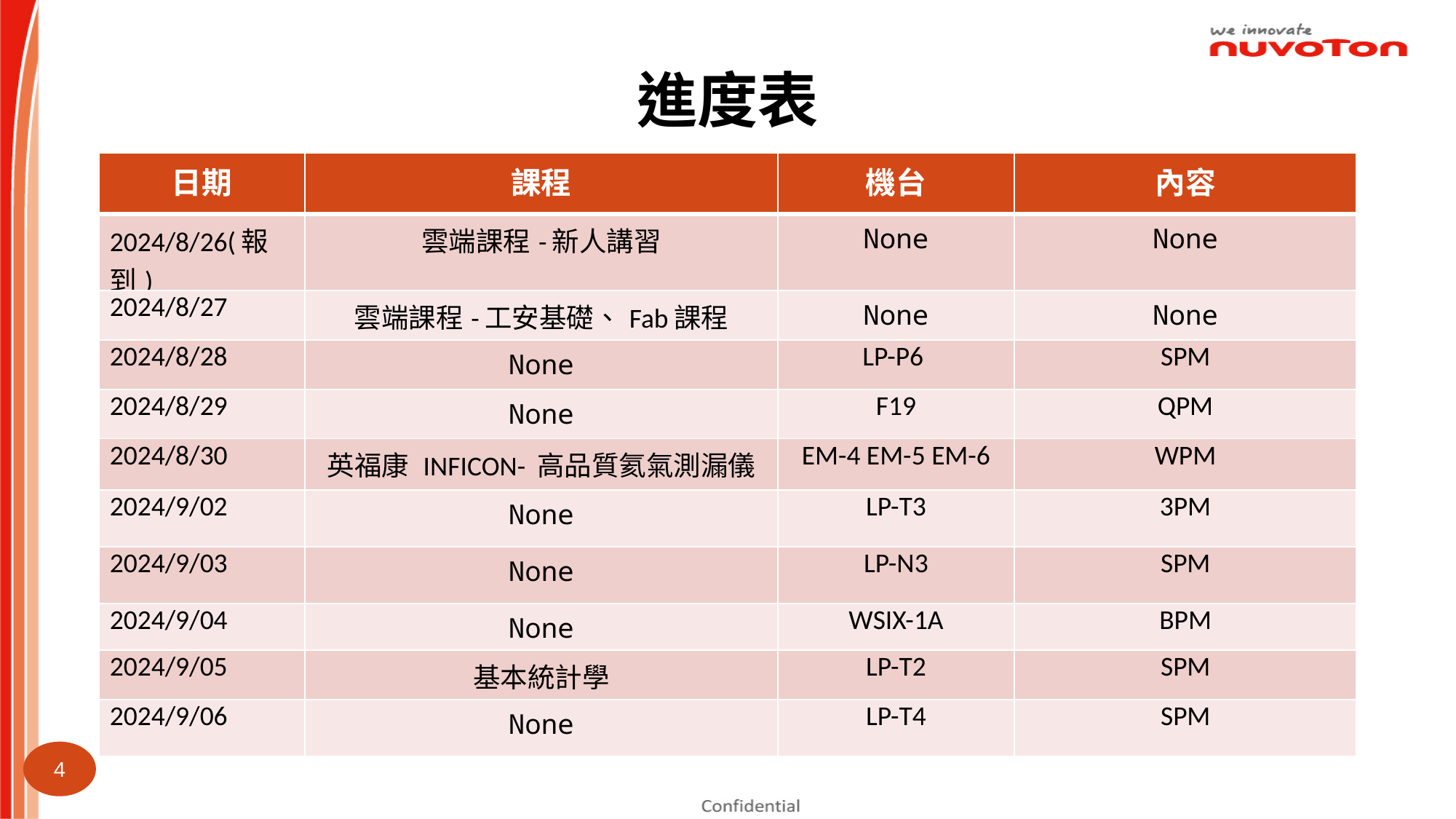

進度表
| 日期 | 課程 | 機台 | 內容 |
| --- | --- | --- | --- |
| 2024/8/26(報到) | 雲端課程-新人講習 | None | None |
| 2024/8/27 | 雲端課程-工安基礎、Fab課程 | None | None |
| 2024/8/28 | None | LP-P6 | SPM |
| 2024/8/29 | None | F19 | QPM |
| 2024/8/30 | 英福康 INFICON- 高品質氦氣測漏儀 | EM-4 EM-5 EM-6 | WPM |
| 2024/9/02 | None | LP-T3 | 3PM |
| 2024/9/03 | None | LP-N3 | SPM |
| 2024/9/04 | None | WSIX-1A | BPM |
| 2024/9/05 | 基本統計學 | LP-T2 | SPM |
| 2024/9/06 | None | LP-T4 | SPM |
2024.06.03 ~ 2024.06.14
4